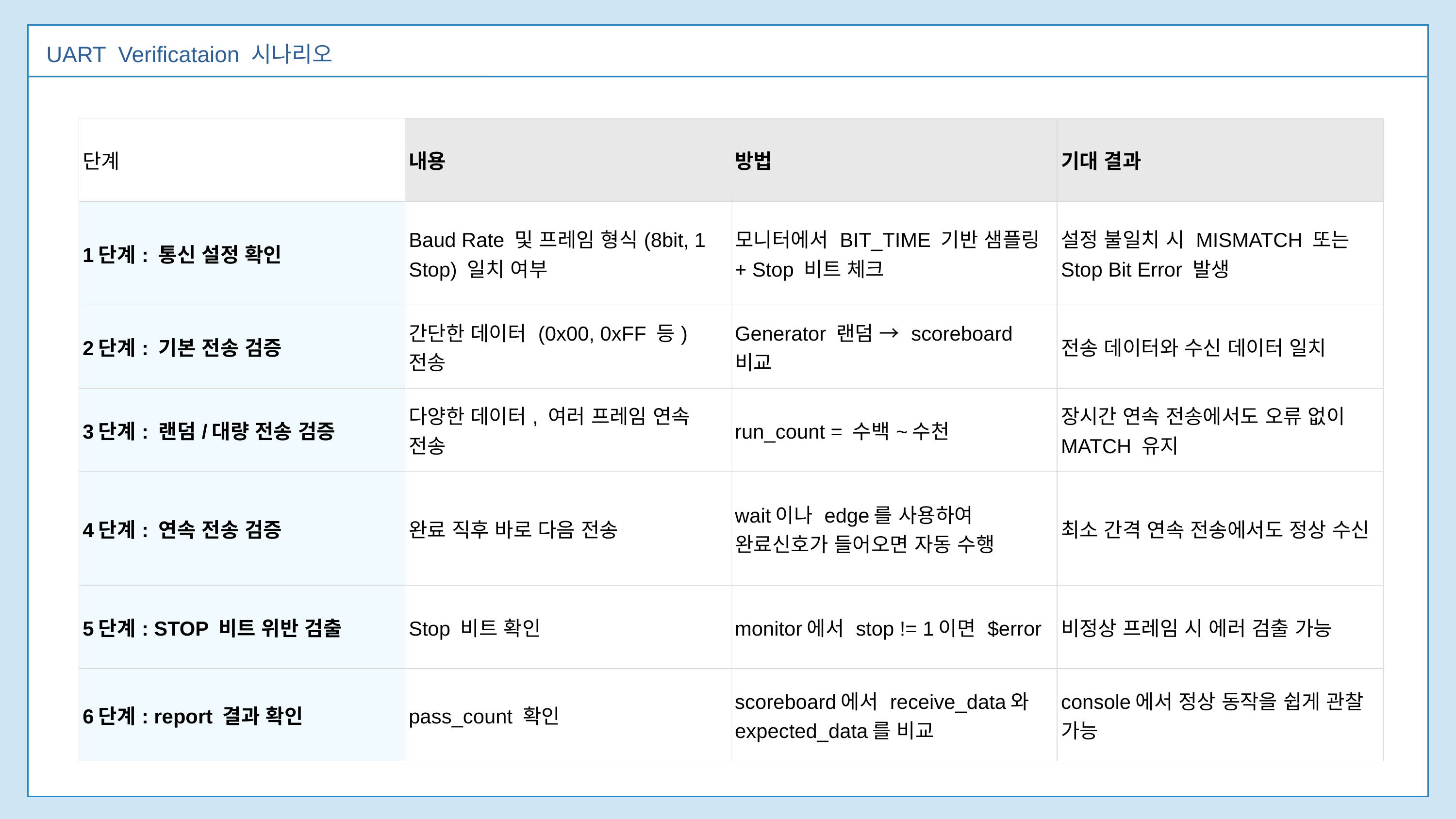

UART  Verificataion 시나리오

| 단계 | 내용 | 방법 | 기대 결과 |
| --- | --- | --- | --- |
| 1단계: 통신 설정 확인 | Baud Rate 및 프레임 형식(8bit, 1 Stop) 일치 여부 | 모니터에서 BIT\_TIME 기반 샘플링 + Stop 비트 체크 | 설정 불일치 시 MISMATCH 또는 Stop Bit Error 발생 |
| 2단계: 기본 전송 검증 | 간단한 데이터 (0x00, 0xFF 등) 전송 | Generator 랜덤 → scoreboard 비교 | 전송 데이터와 수신 데이터 일치 |
| 3단계: 랜덤/대량 전송 검증 | 다양한 데이터, 여러 프레임 연속 전송 | run\_count = 수백~수천 | 장시간 연속 전송에서도 오류 없이 MATCH 유지 |
| 4단계: 연속 전송 검증 | 완료 직후 바로 다음 전송 | wait이나 edge를 사용하여 완료신호가 들어오면 자동 수행 | 최소 간격 연속 전송에서도 정상 수신 |
| 5단계: STOP 비트 위반 검출 | Stop 비트 확인 | monitor에서 stop != 1이면 $error | 비정상 프레임 시 에러 검출 가능 |
| 6단계: report 결과 확인 | pass\_count 확인 | scoreboard에서 receive\_data와 expected\_data를 비교 | console에서 정상 동작을 쉽게 관찰 가능 |